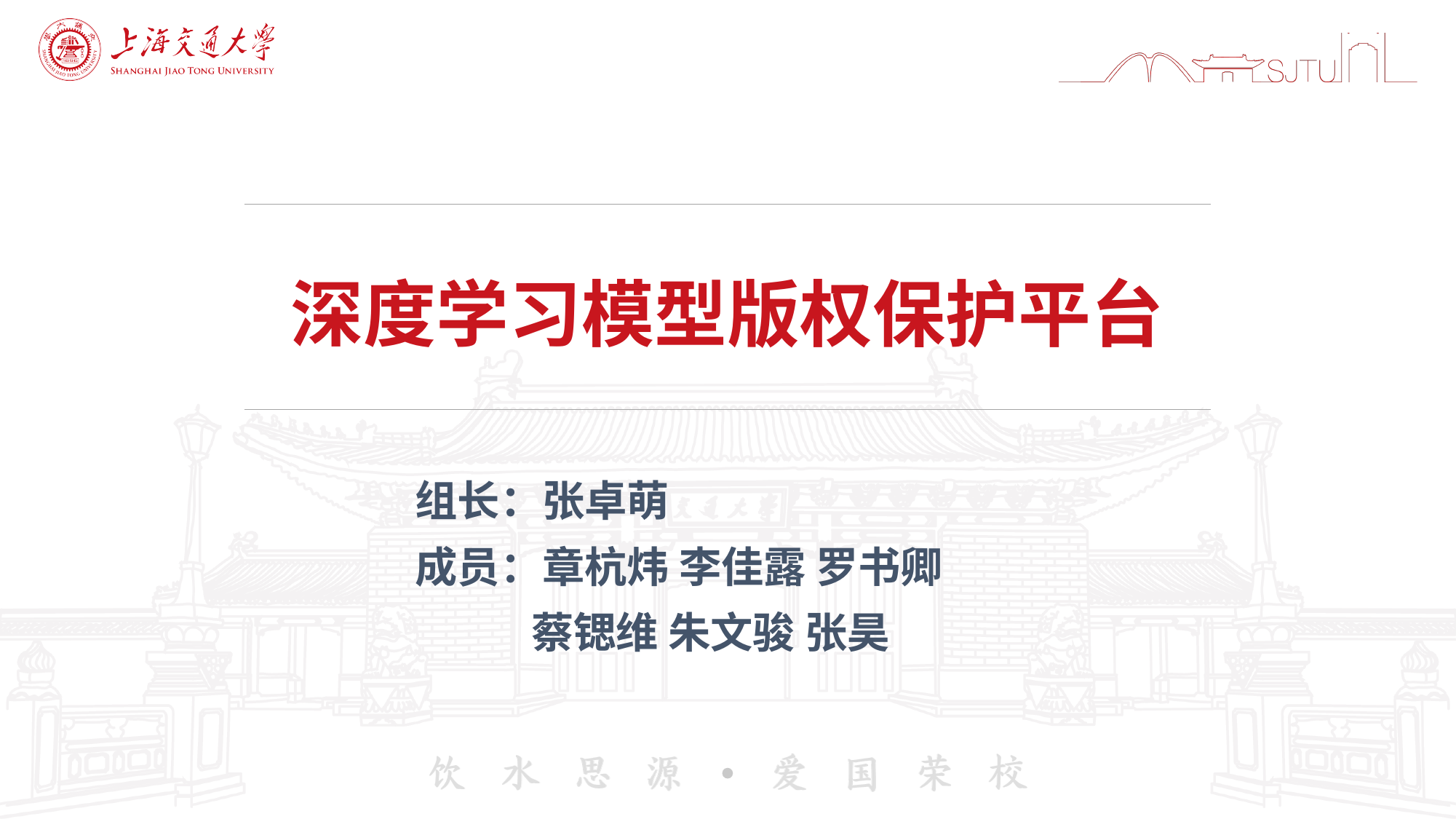

# 深度学习模型版权保护平台
组长：张卓萌
成员：章杭炜 李佳露 罗书卿
           蔡锶维 朱文骏 张昊